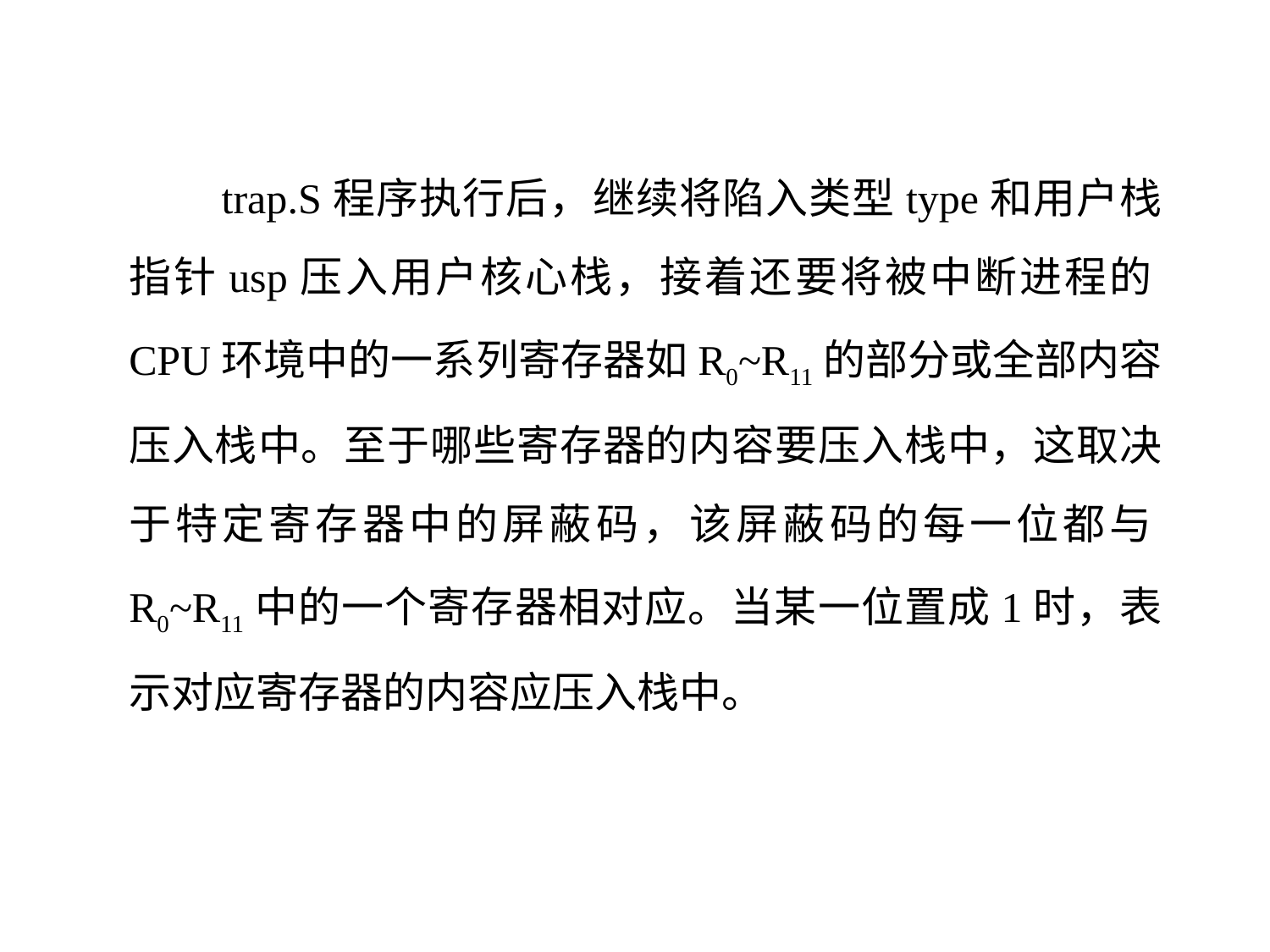

trap.S程序执行后，继续将陷入类型type和用户栈指针usp压入用户核心栈，接着还要将被中断进程的CPU环境中的一系列寄存器如R0~R11的部分或全部内容压入栈中。至于哪些寄存器的内容要压入栈中，这取决于特定寄存器中的屏蔽码，该屏蔽码的每一位都与R0~R11中的一个寄存器相对应。当某一位置成1时，表示对应寄存器的内容应压入栈中。